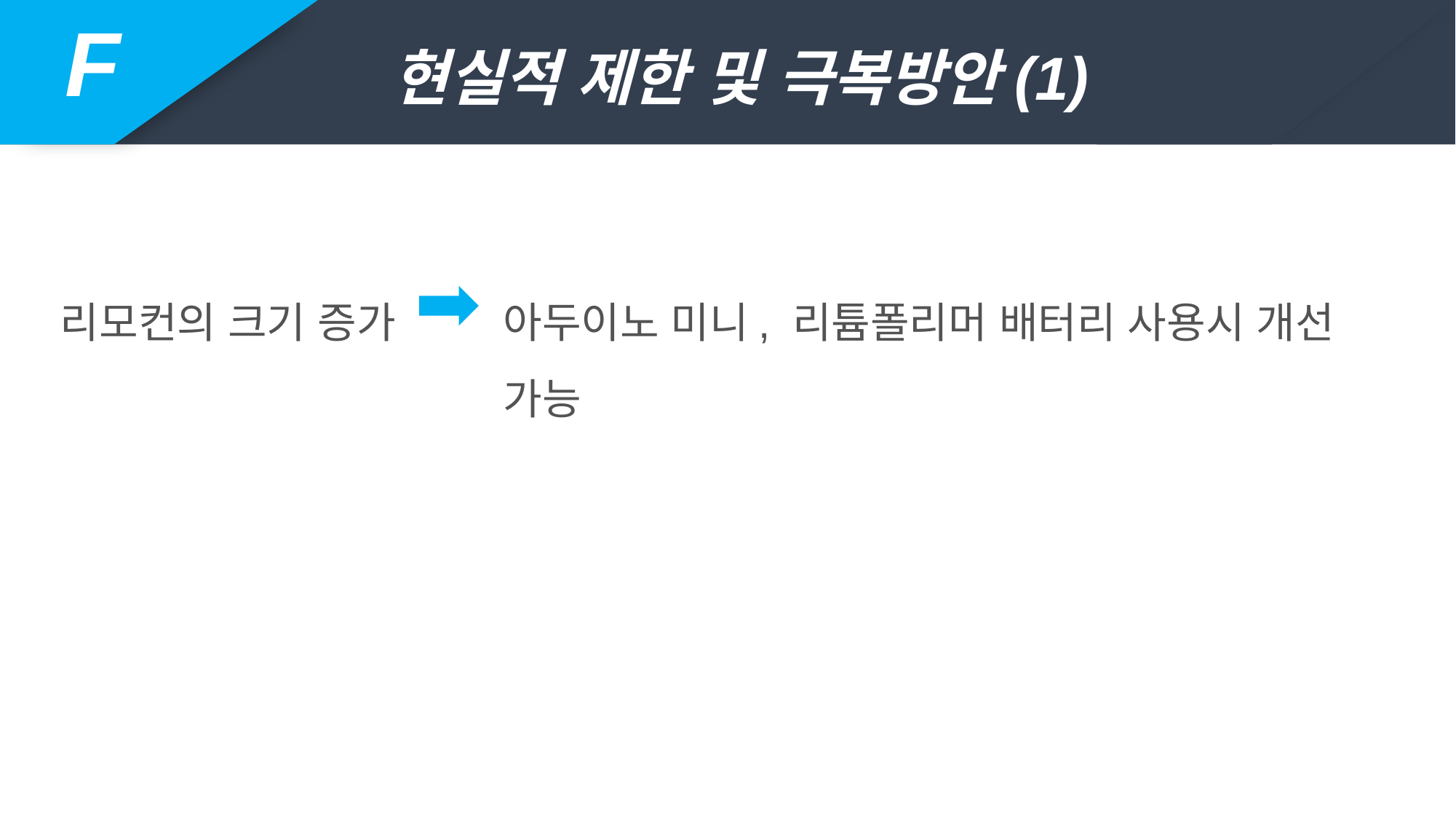

현실적 제한 및 극복방안(1)

F
리모컨의 크기 증가
아두이노 미니, 리튬폴리머 배터리 사용시 개선 가능